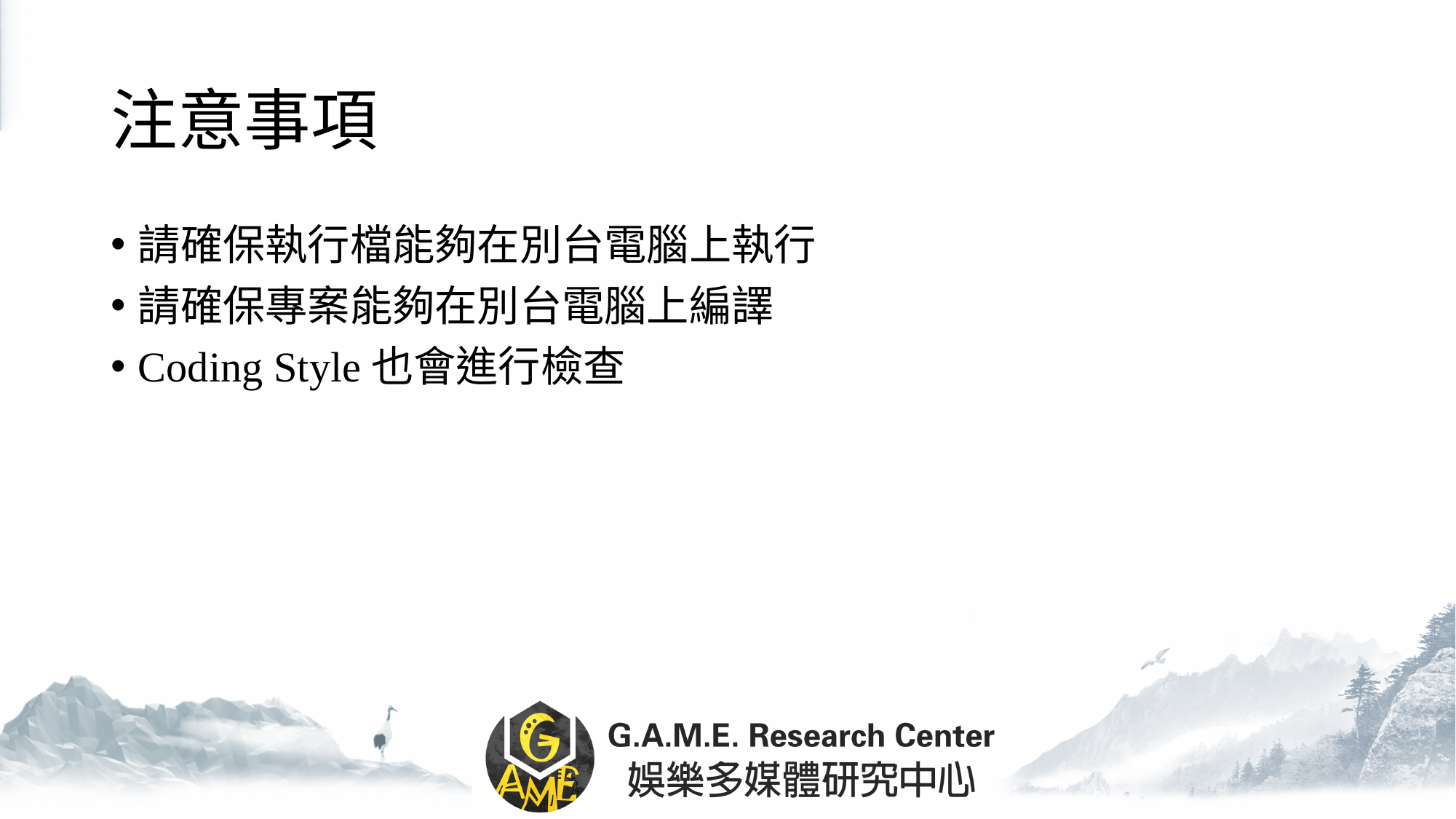

# 注意事項
請確保執行檔能夠在別台電腦上執行
請確保專案能夠在別台電腦上編譯
Coding Style也會進行檢查